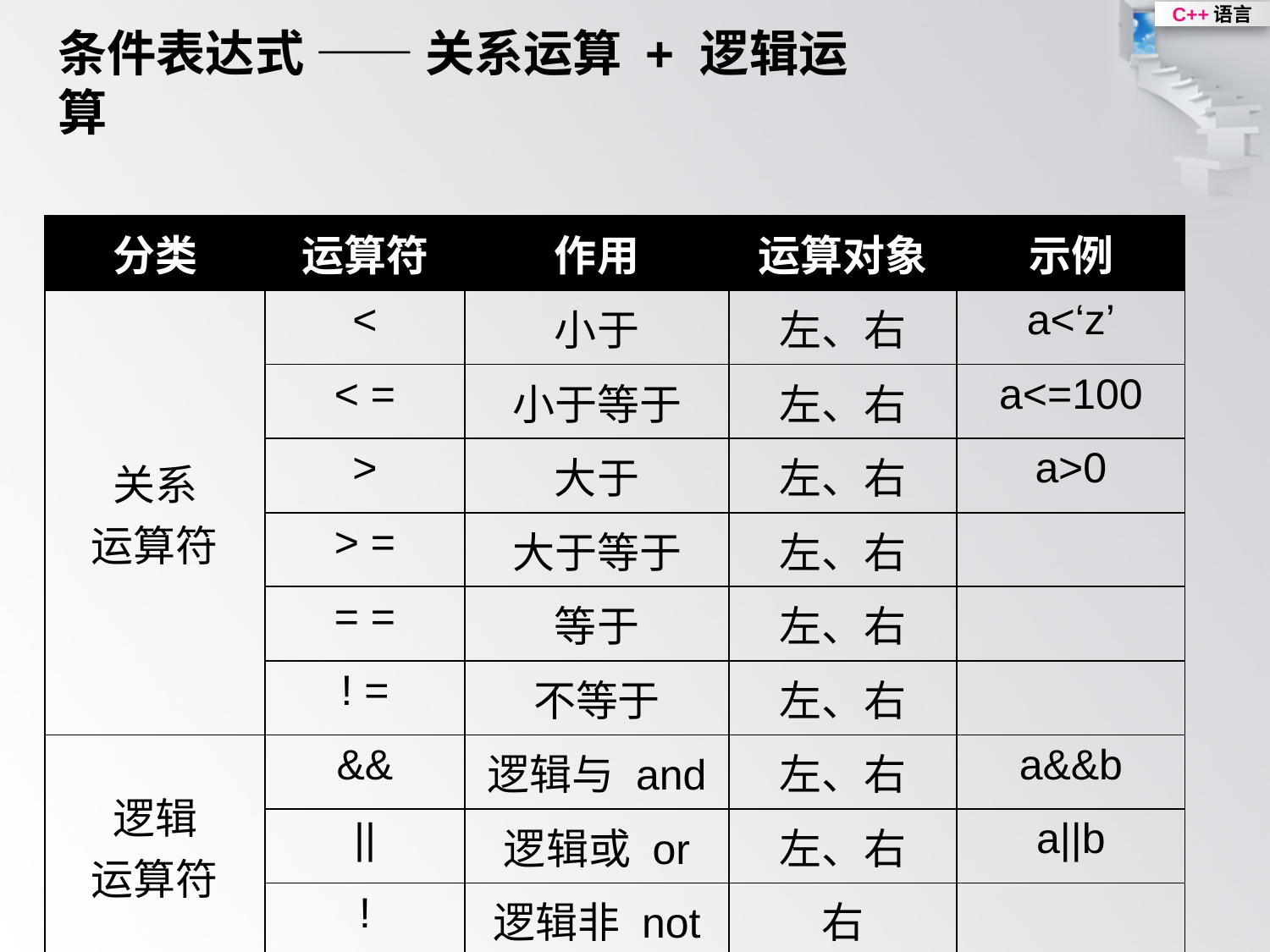

条件表达式 —— 关系运算 + 逻辑运算
| 分类 | 运算符 | 作用 | 运算对象 | 示例 |
| --- | --- | --- | --- | --- |
| 关系 运算符 | < | 小于 | 左、右 | a<‘z’ |
|  | < = | 小于等于 | 左、右 | a<=100 |
|  | > | 大于 | 左、右 | a>0 |
|  | > = | 大于等于 | 左、右 |  |
|  | = = | 等于 | 左、右 |  |
|  | ! = | 不等于 | 左、右 |  |
| 逻辑 运算符 | && | 逻辑与 and | 左、右 | a&&b |
|  | || | 逻辑或 or | 左、右 | a||b |
|  | ! | 逻辑非 not | 右 |  |